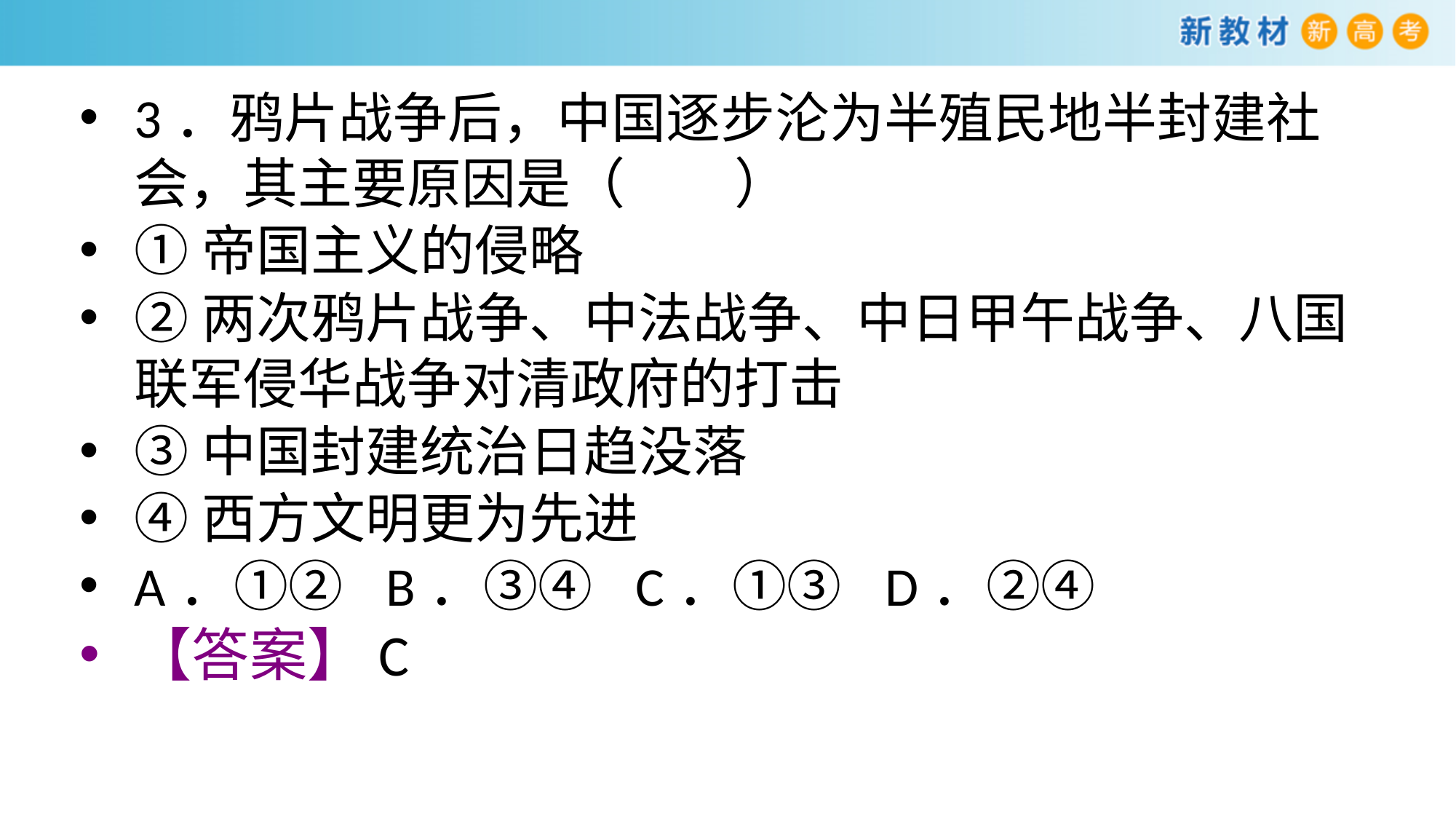

3．鸦片战争后，中国逐步沦为半殖民地半封建社会，其主要原因是（　　）
①帝国主义的侵略
②两次鸦片战争、中法战争、中日甲午战争、八国联军侵华战争对清政府的打击
③中国封建统治日趋没落
④西方文明更为先进
A．①②  B．③④  C．①③  D．②④
【答案】C